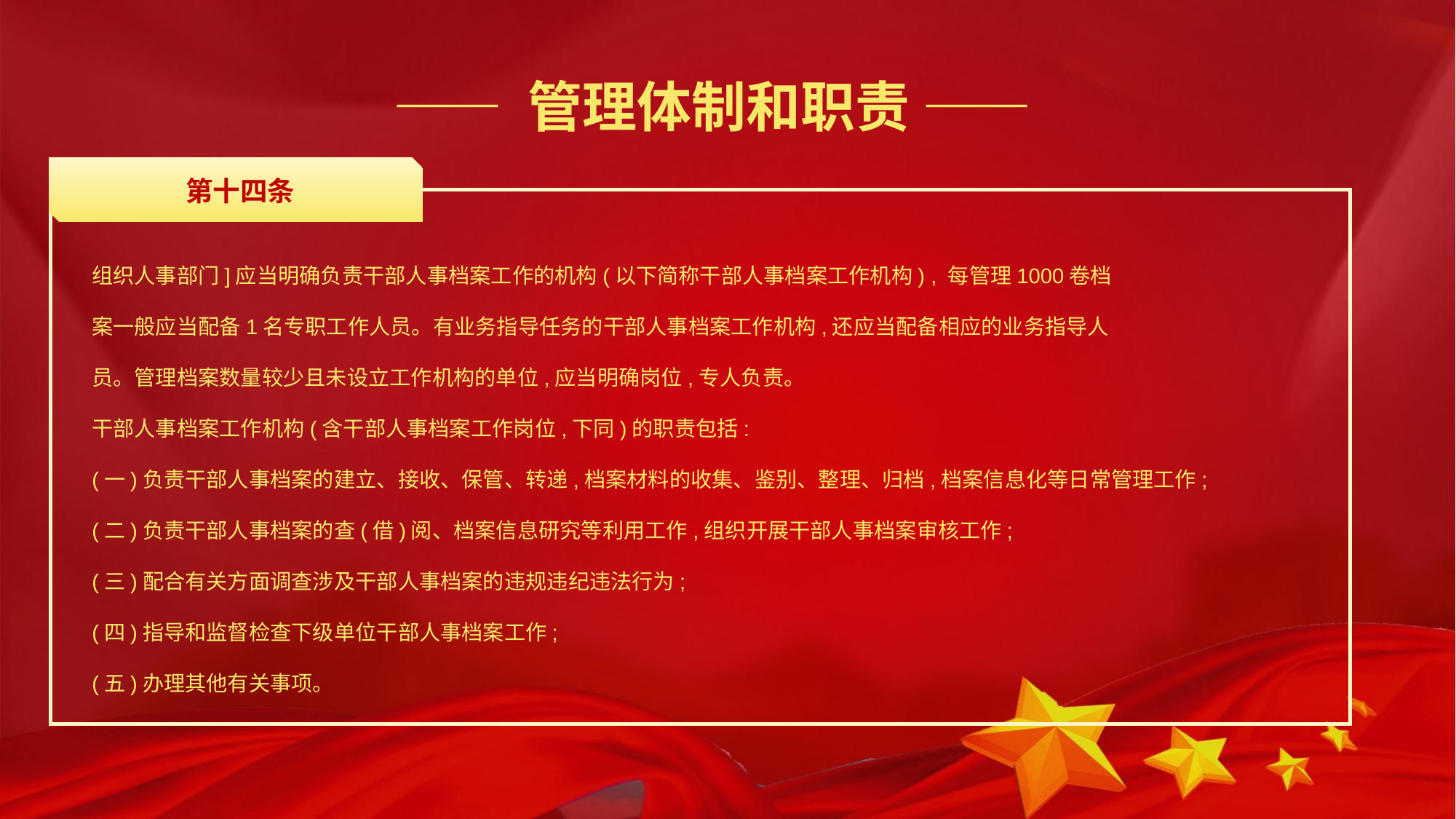

—— 管理体制和职责 ——

第十四条

组织人事部门]应当明确负责干部人事档案工作的机构(以下简称干部人事档案工作机构) , 每管理1000卷档
案一般应当配备1名专职工作人员。有业务指导任务的干部人事档案工作机构,还应当配备相应的业务指导人
员。管理档案数量较少且未设立工作机构的单位,应当明确岗位,专人负责。
干部人事档案工作机构(含干部人事档案工作岗位,下同)的职责包括:
(一)负责干部人事档案的建立、接收、保管、转递,档案材料的收集、鉴别、整理、归档,档案信息化等日常管理工作;
(二)负责干部人事档案的查(借)阅、档案信息研究等利用工作,组织开展干部人事档案审核工作;
(三)配合有关方面调查涉及干部人事档案的违规违纪违法行为;
(四)指导和监督检查下级单位干部人事档案工作;
(五)办理其他有关事项。